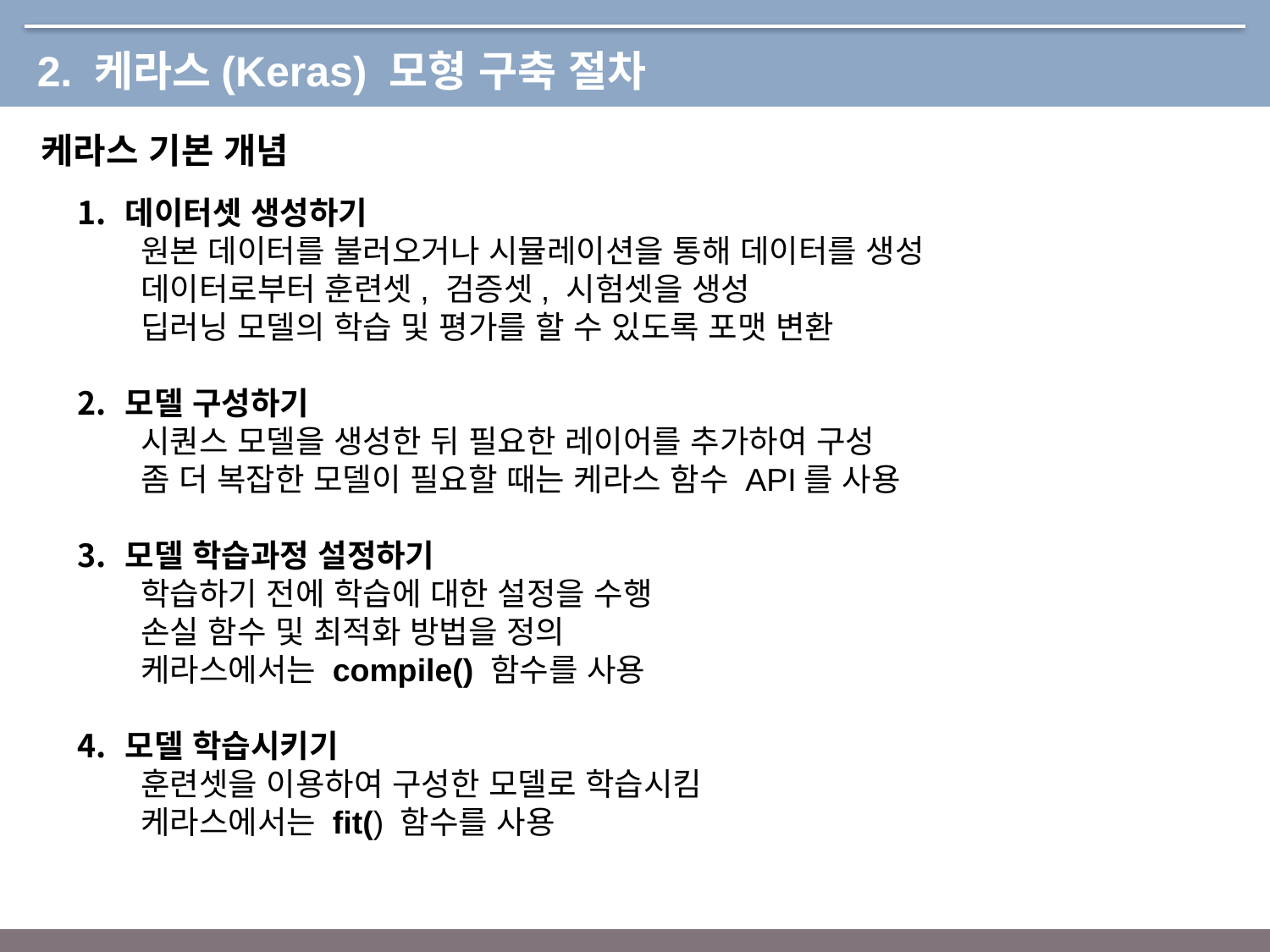

2. 케라스(Keras) 모형 구축 절차
케라스 기본 개념
데이터셋 생성하기
원본 데이터를 불러오거나 시뮬레이션을 통해 데이터를 생성
데이터로부터 훈련셋, 검증셋, 시험셋을 생성
딥러닝 모델의 학습 및 평가를 할 수 있도록 포맷 변환
모델 구성하기
시퀀스 모델을 생성한 뒤 필요한 레이어를 추가하여 구성
좀 더 복잡한 모델이 필요할 때는 케라스 함수 API를 사용
모델 학습과정 설정하기
학습하기 전에 학습에 대한 설정을 수행
손실 함수 및 최적화 방법을 정의
케라스에서는 compile() 함수를 사용
모델 학습시키기
훈련셋을 이용하여 구성한 모델로 학습시킴
케라스에서는 fit() 함수를 사용